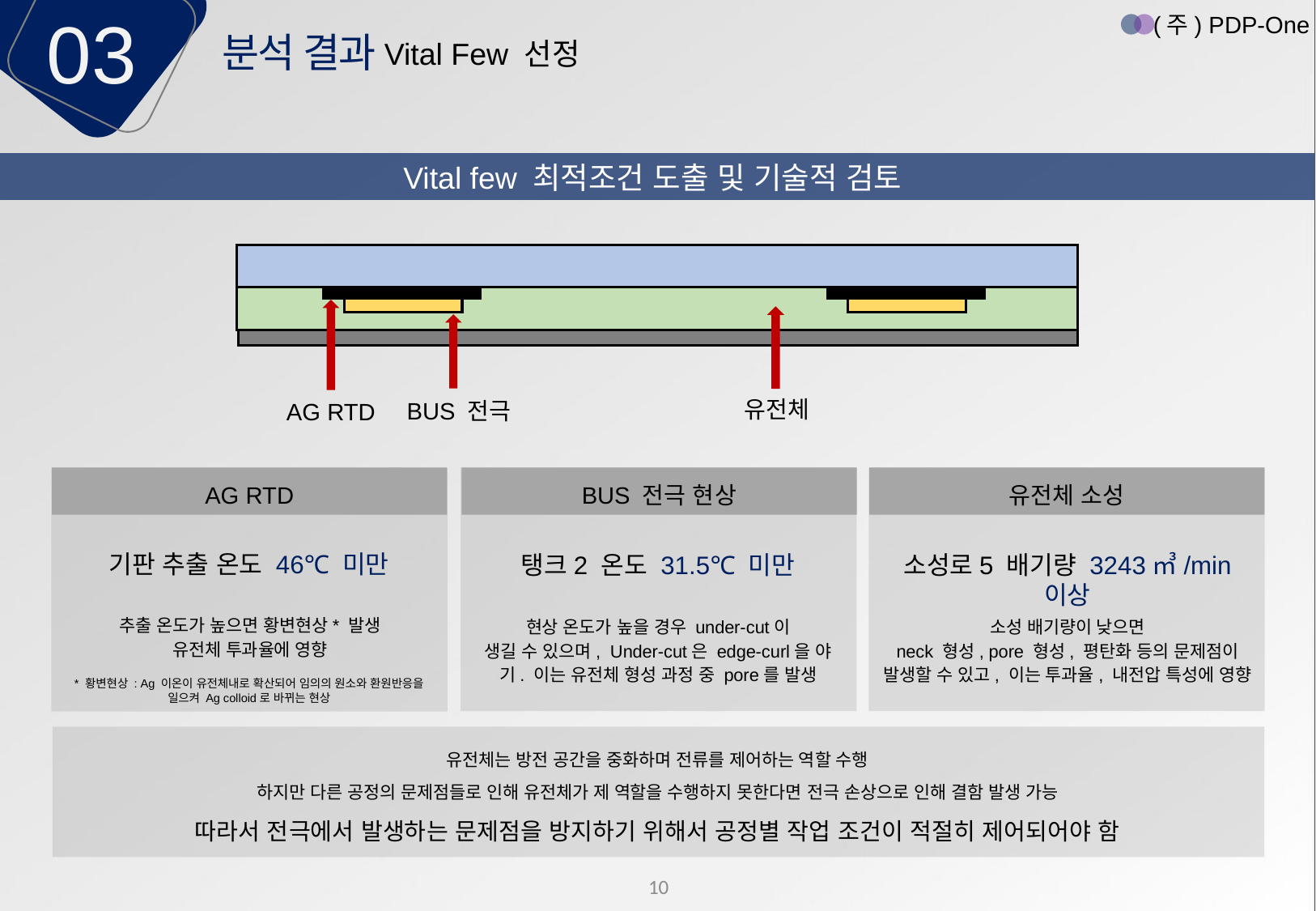

03
(주) PDP-One

분석 결과
Vital Few 선정

Vital few 최적조건 도출 및 기술적 검토

유전체
BUS 전극
AG RTD
BUS 전극 현상
유전체 소성

AG RTD

기판 추출 온도 46℃ 미만
탱크2 온도 31.5℃ 미만
소성로5 배기량 3243㎥/min 이상
추출 온도가 높으면 황변현상* 발생
유전체 투과율에 영향
소성 배기량이 낮으면
neck 형성, pore 형성, 평탄화 등의 문제점이
발생할 수 있고, 이는 투과율, 내전압 특성에 영향
현상 온도가 높을 경우 under-cut이
생길 수 있으며,  Under-cut은 edge-curl을 야기. 이는 유전체 형성 과정 중 pore를 발생
* 황변현상 : Ag 이온이 유전체내로 확산되어 임의의 원소와 환원반응을 일으켜 Ag colloid로 바뀌는 현상

유전체는 방전 공간을 중화하며 전류를 제어하는 역할 수행
하지만 다른 공정의 문제점들로 인해 유전체가 제 역할을 수행하지 못한다면 전극 손상으로 인해 결함 발생 가능
따라서 전극에서 발생하는 문제점을 방지하기 위해서 공정별 작업 조건이 적절히 제어되어야 함
10